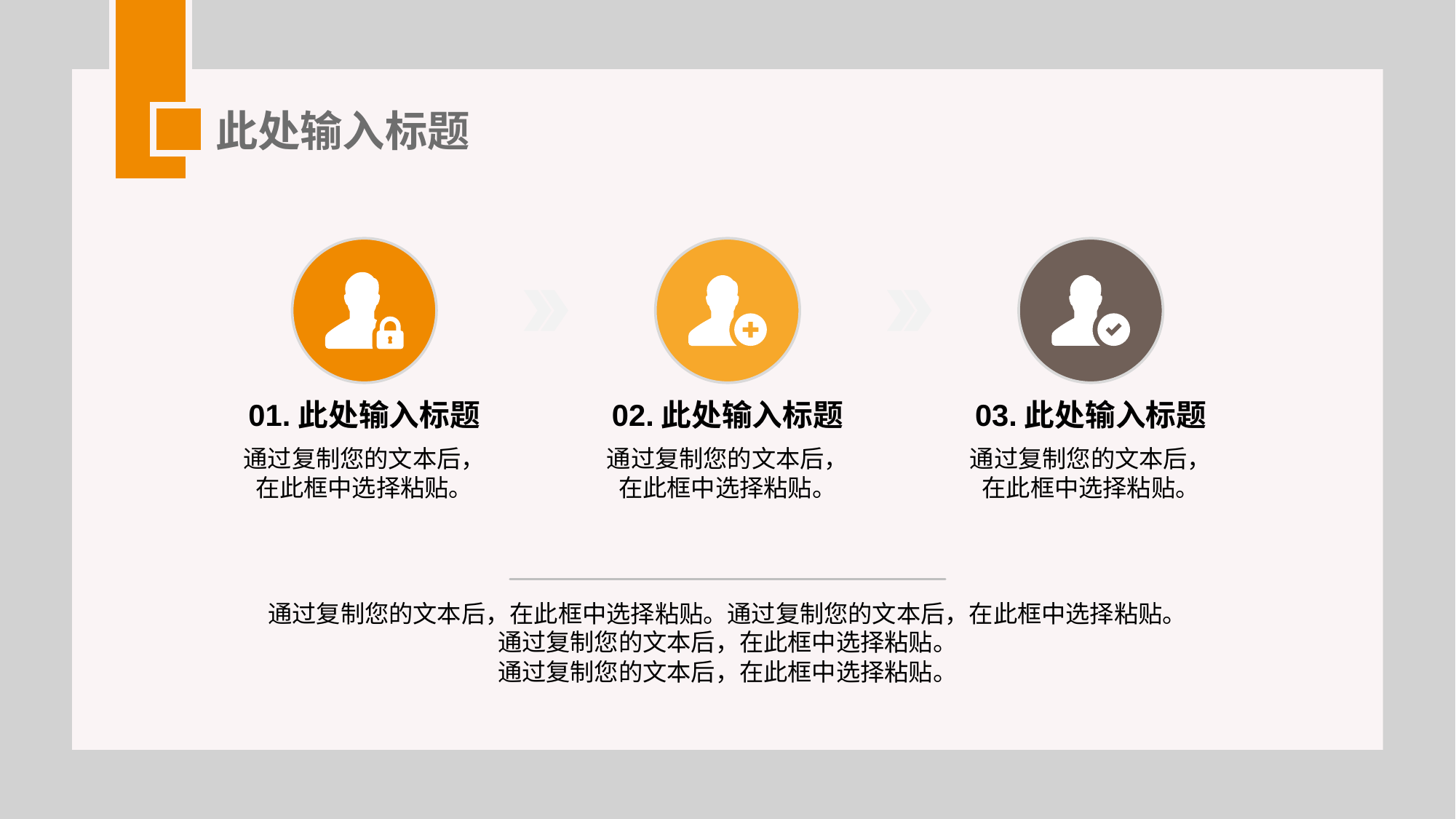

此处输入标题

01.此处输入标题
通过复制您的文本后，在此框中选择粘贴。
02.此处输入标题
通过复制您的文本后，在此框中选择粘贴。
03.此处输入标题
通过复制您的文本后，在此框中选择粘贴。
通过复制您的文本后，在此框中选择粘贴。通过复制您的文本后，在此框中选择粘贴。
通过复制您的文本后，在此框中选择粘贴。
通过复制您的文本后，在此框中选择粘贴。